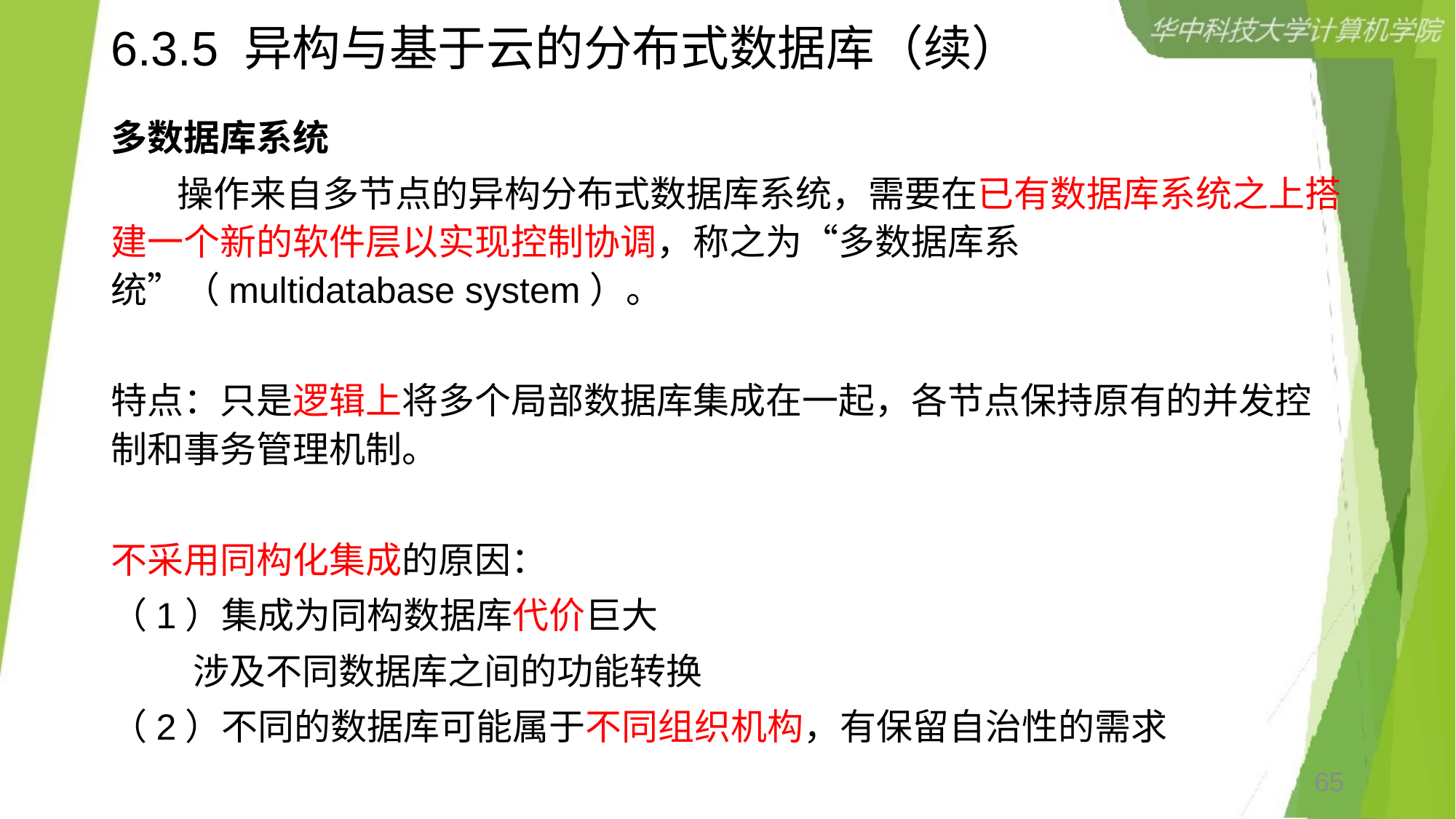

# 6.3.5 异构与基于云的分布式数据库（续）
多数据库系统
       操作来自多节点的异构分布式数据库系统，需要在已有数据库系统之上搭建一个新的软件层以实现控制协调，称之为“多数据库系统”（multidatabase system）。

特点：只是逻辑上将多个局部数据库集成在一起，各节点保持原有的并发控制和事务管理机制。

不采用同构化集成的原因：
（1）集成为同构数据库代价巨大
         涉及不同数据库之间的功能转换
（2）不同的数据库可能属于不同组织机构，有保留自治性的需求
65